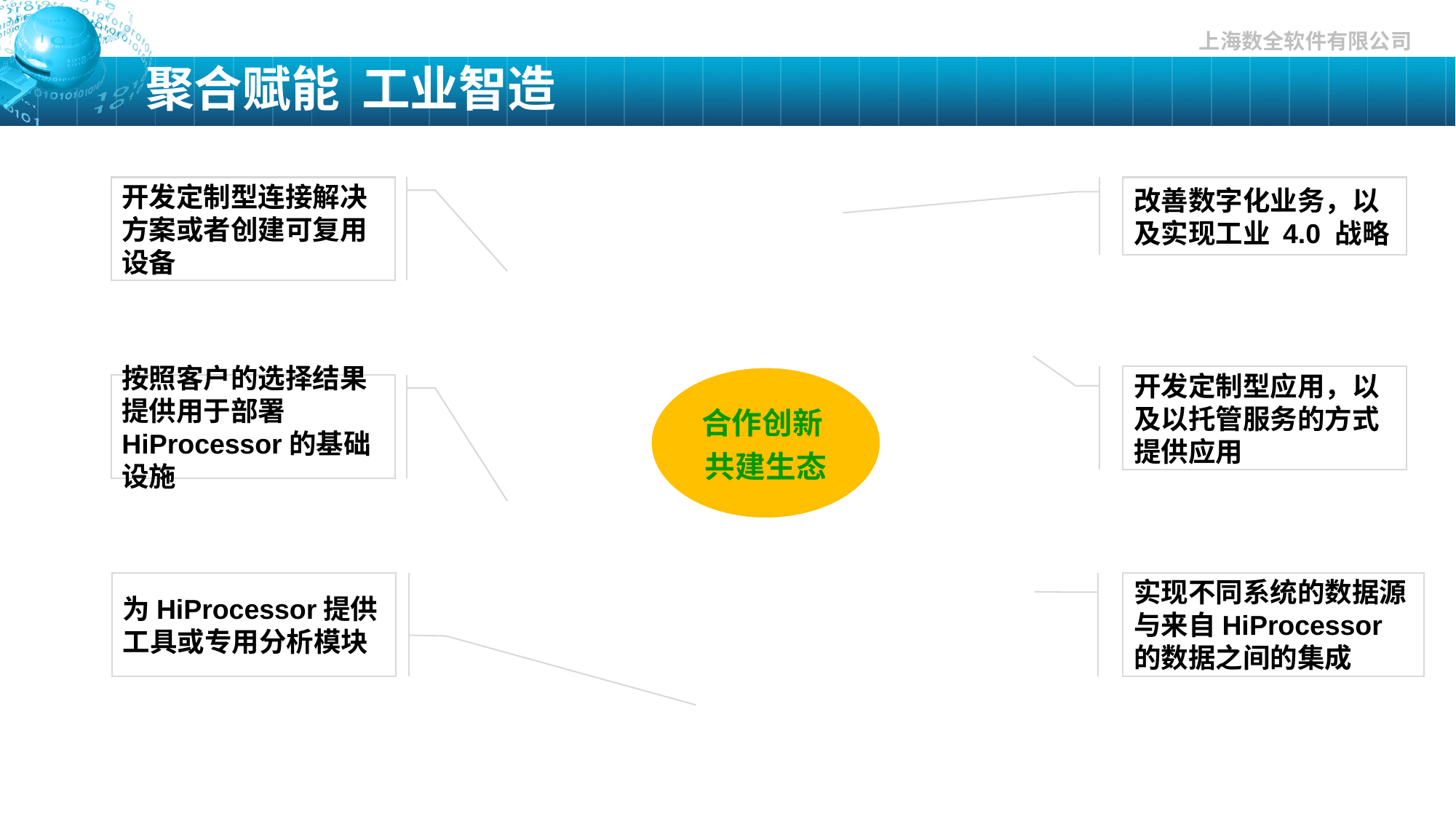

# 聚合赋能  工业智造
合作创新  共建生态
开发定制型连接解决方案或者创建可复用设备
改善数字化业务，以及实现工业 4.0 战略
开发定制型应用，以及以托管服务的方式提供应用
按照客户的选择结果提供用于部署HiProcessor的基础设施
为HiProcessor提供工具或专用分析模块
实现不同系统的数据源与来自HiProcessor的数据之间的集成